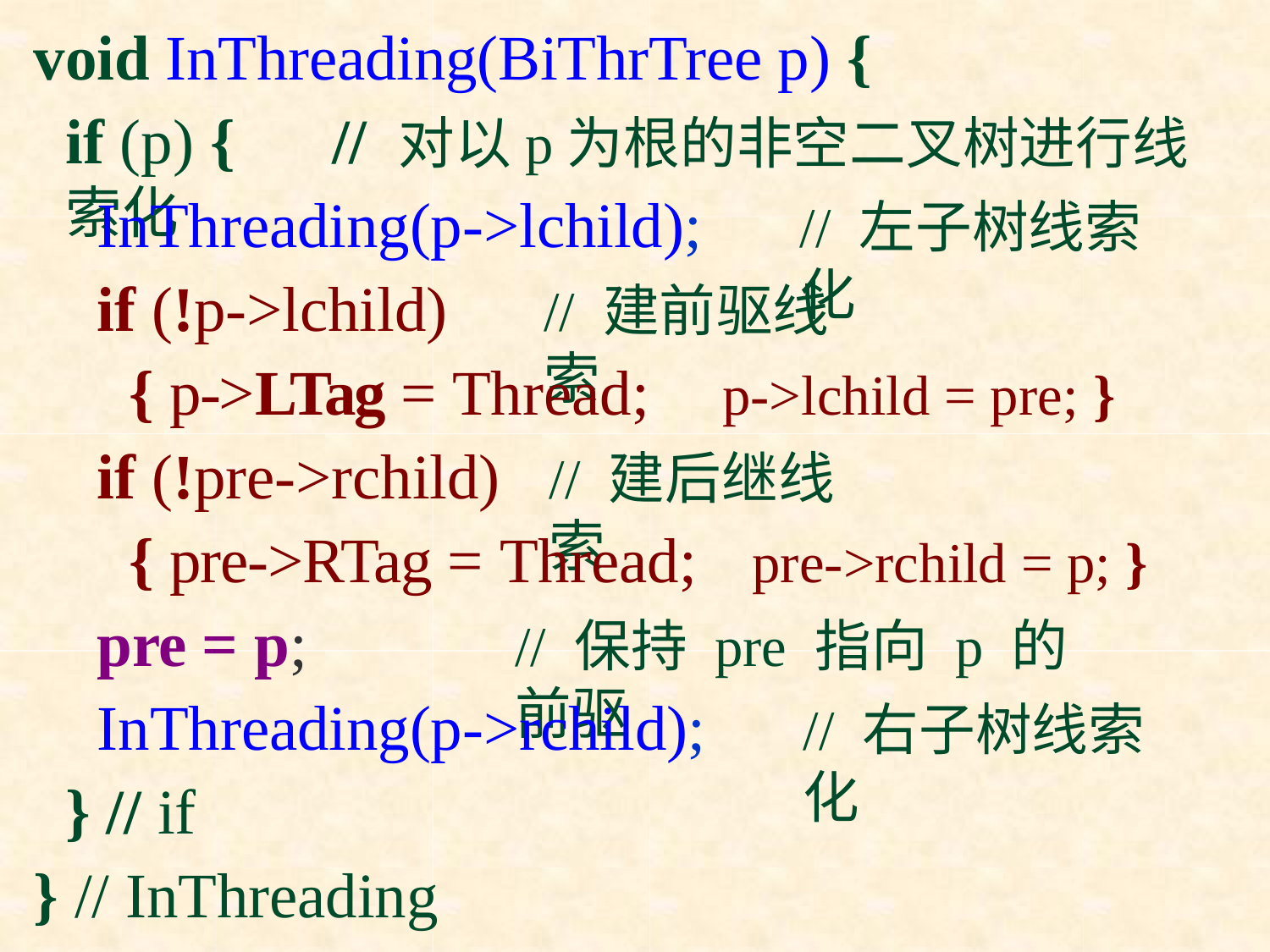

# void InThreading(BiThrTree p) {
if (p) {	// 对以p为根的非空二叉树进行线索化
InThreading(p->lchild);
// 左子树线索化
if (!p->lchild)
// 建前驱线索
{ p->LTag = Thread;
p->lchild = pre; }
if (!pre->rchild)
// 建后继线索
{ pre->RTag = Thread;
pre->rchild = p; }
pre = p;
// 保持pre 指向p 的前驱
InThreading(p->rchild);
} // if
} // InThreading
// 右子树线索化